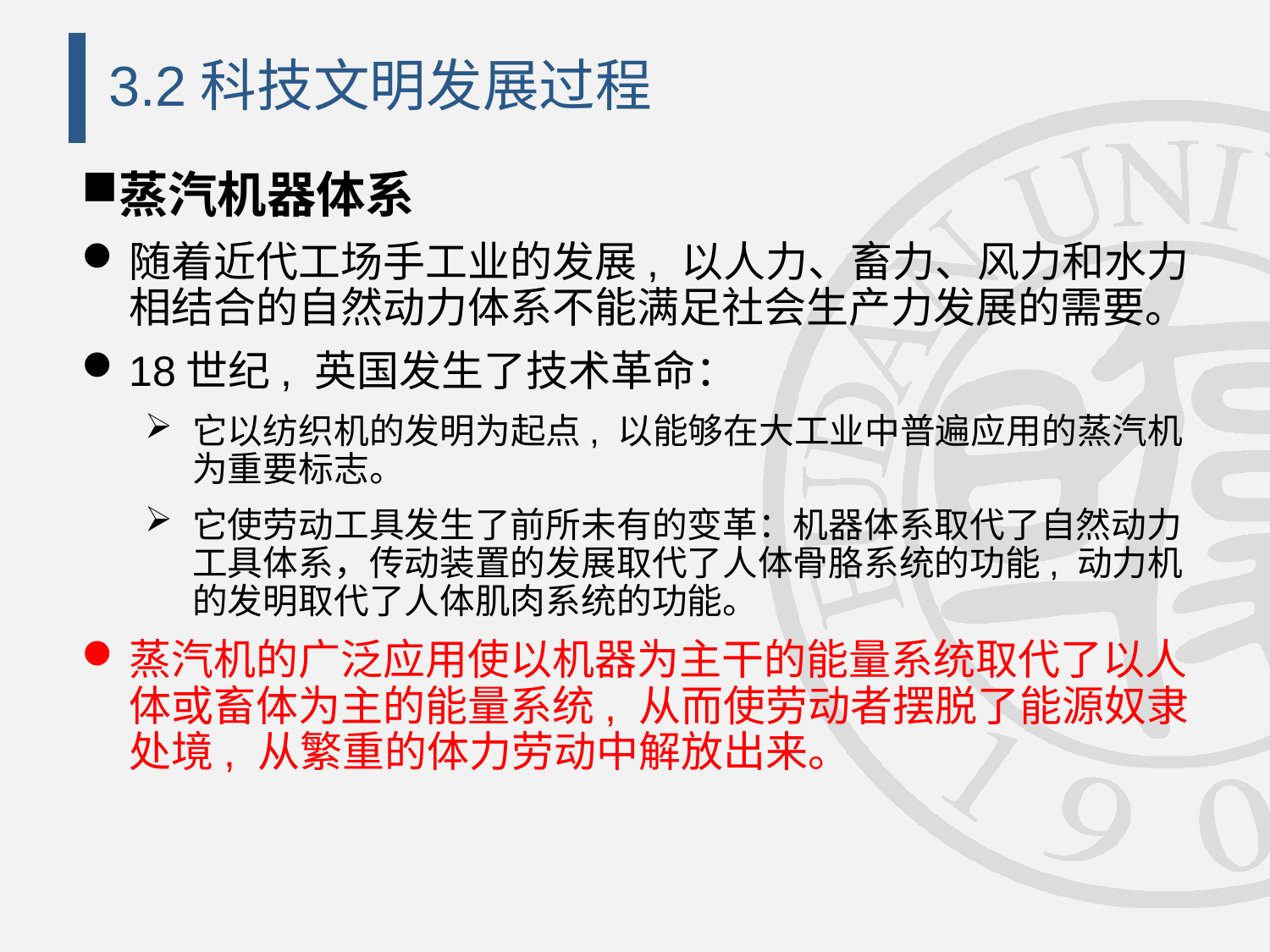

# 3.2科技文明发展过程
蒸汽机器体系
随着近代工场手工业的发展, 以人力、畜力、风力和水力相结合的自然动力体系不能满足社会生产力发展的需要。
18世纪, 英国发生了技术革命：
它以纺织机的发明为起点, 以能够在大工业中普遍应用的蒸汽机为重要标志。
它使劳动工具发生了前所未有的变革：机器体系取代了自然动力工具体系，传动装置的发展取代了人体骨胳系统的功能, 动力机的发明取代了人体肌肉系统的功能。
蒸汽机的广泛应用使以机器为主干的能量系统取代了以人体或畜体为主的能量系统, 从而使劳动者摆脱了能源奴隶处境, 从繁重的体力劳动中解放出来。